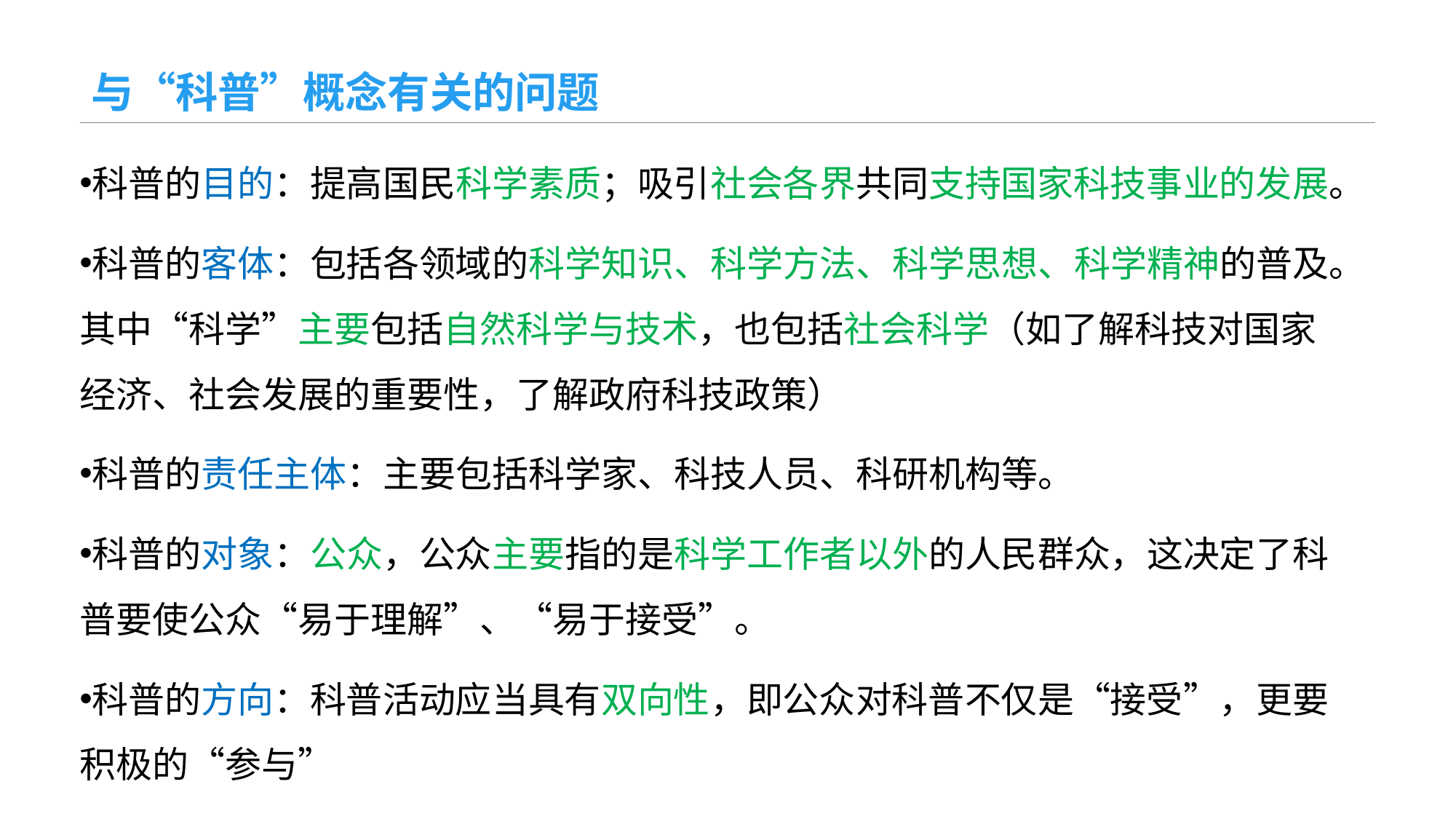

# 与“科普”概念有关的问题
科普的目的：提高国民科学素质；吸引社会各界共同支持国家科技事业的发展。
科普的客体：包括各领域的科学知识、科学方法、科学思想、科学精神的普及。其中“科学”主要包括自然科学与技术，也包括社会科学（如了解科技对国家经济、社会发展的重要性，了解政府科技政策）
科普的责任主体：主要包括科学家、科技人员、科研机构等。
科普的对象：公众，公众主要指的是科学工作者以外的人民群众，这决定了科普要使公众“易于理解”、“易于接受”。
科普的方向：科普活动应当具有双向性，即公众对科普不仅是“接受”，更要积极的“参与”